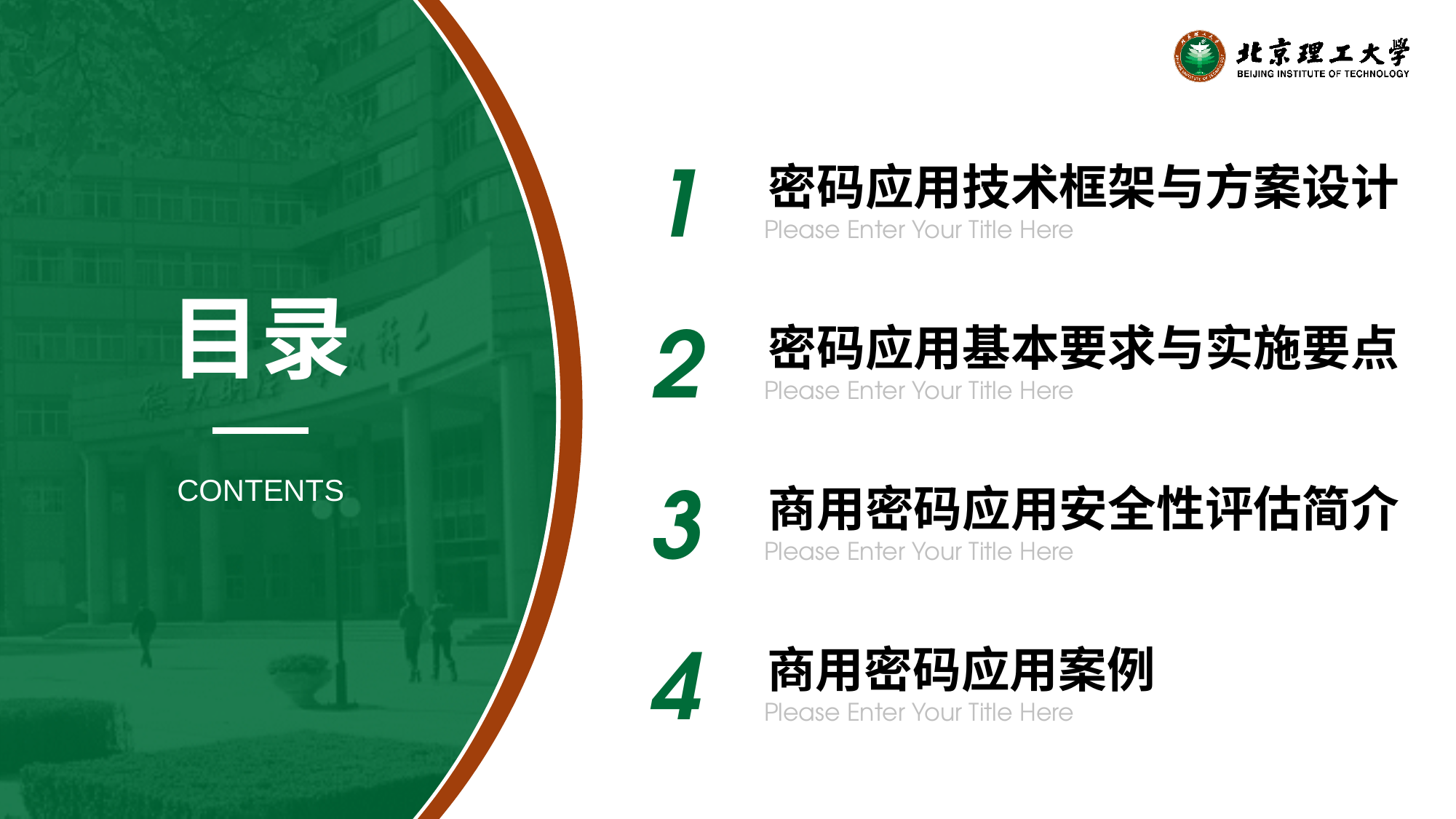

1
密码应用技术框架与方案设计
Please Enter Your Title Here
2
密码应用基本要求与实施要点
Please Enter Your Title Here
目录
3
商用密码应用安全性评估简介
Please Enter Your Title Here
CONTENTS
4
商用密码应用案例
Please Enter Your Title Here